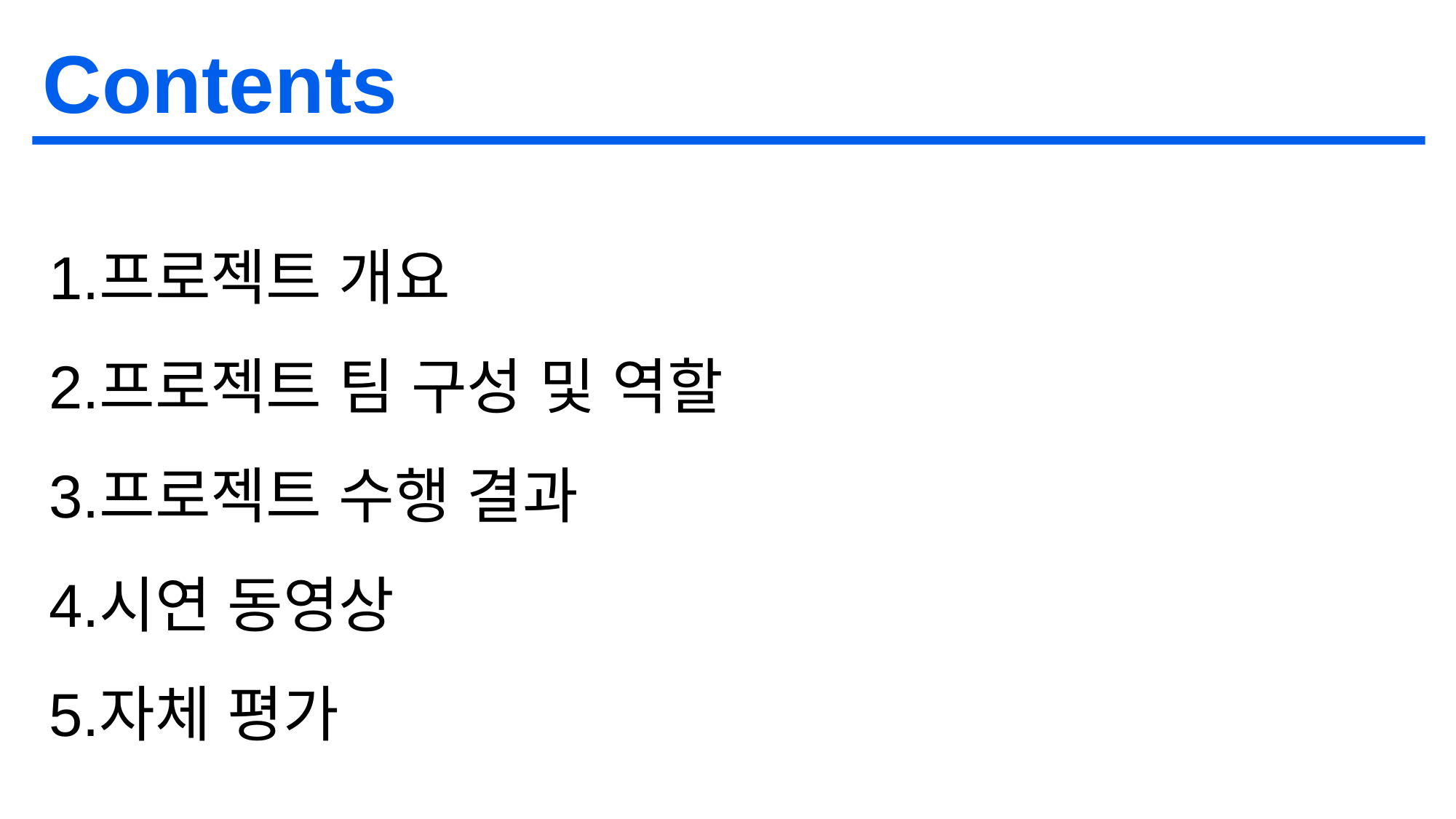

Contents

프로젝트 개요
프로젝트 팀 구성 및 역할
프로젝트 수행 결과
시연 동영상
자체 평가